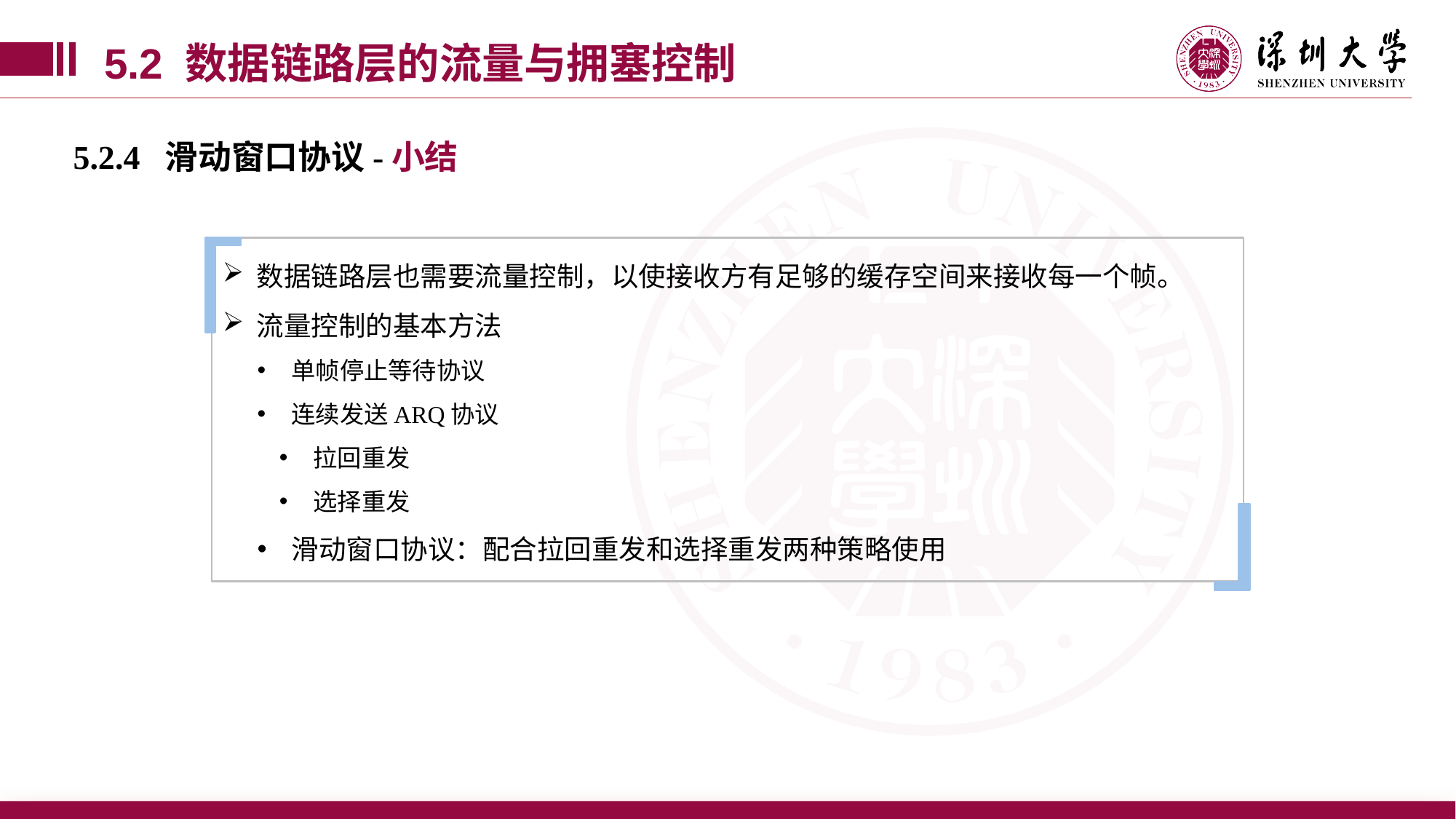

5.2 数据链路层的流量与拥塞控制

5.2.4  滑动窗口协议-小结

数据链路层也需要流量控制，以使接收方有足够的缓存空间来接收每一个帧。
流量控制的基本方法
单帧停止等待协议
连续发送ARQ协议
拉回重发
选择重发
滑动窗口协议：配合拉回重发和选择重发两种策略使用